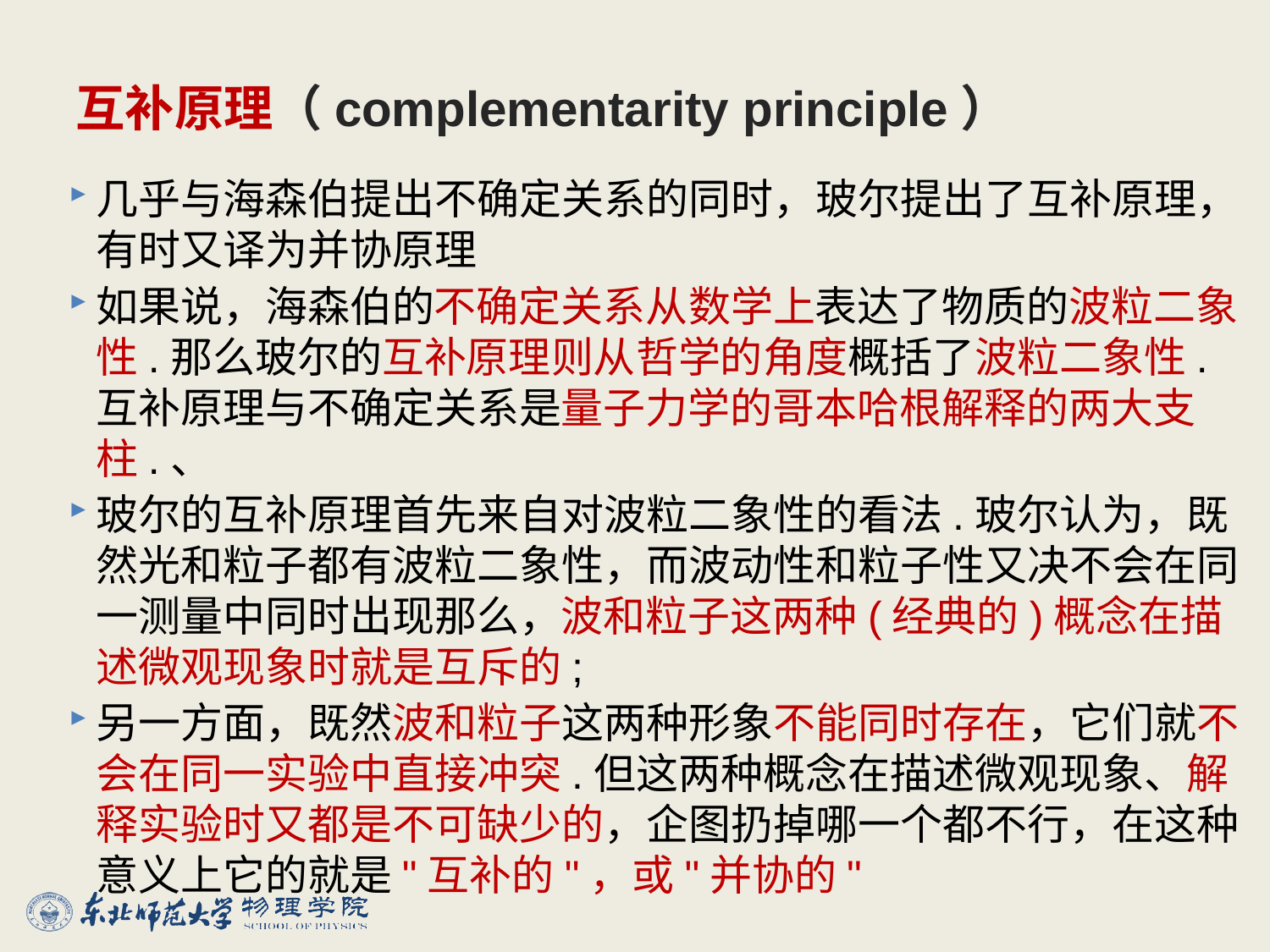

# 互补原理（complementarity principle）
几乎与海森伯提出不确定关系的同时，玻尔提出了互补原理，有时又译为并协原理
如果说，海森伯的不确定关系从数学上表达了物质的波粒二象性.那么玻尔的互补原理则从哲学的角度概括了波粒二象性.互补原理与不确定关系是量子力学的哥本哈根解释的两大支柱.、
玻尔的互补原理首先来自对波粒二象性的看法.玻尔认为，既然光和粒子都有波粒二象性，而波动性和粒子性又决不会在同一测量中同时出现那么，波和粒子这两种(经典的)概念在描述微观现象时就是互斥的;
另一方面，既然波和粒子这两种形象不能同时存在，它们就不会在同一实验中直接冲突.但这两种概念在描述微观现象、解释实验时又都是不可缺少的，企图扔掉哪一个都不行，在这种意义上它的就是"互补的"，或"并协的"